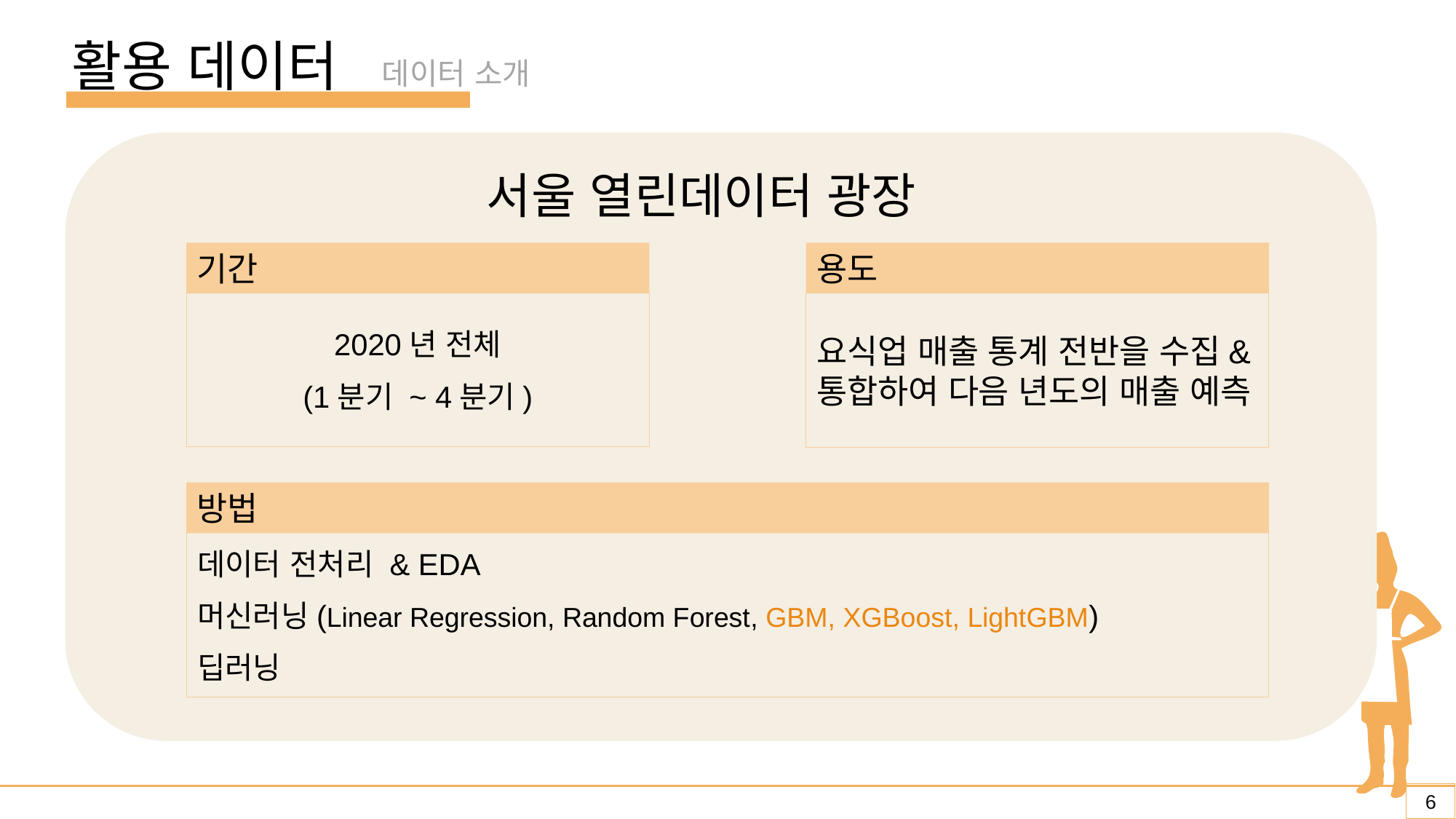

활용 데이터
데이터 소개

서울 열린데이터 광장
기간
용도
2020년 전체
(1분기 ~ 4분기)
요식업 매출 통계 전반을 수집&통합하여 다음 년도의 매출 예측
방법
데이터 전처리 & EDA
머신러닝(Linear Regression, Random Forest, GBM, XGBoost, LightGBM)
딥러닝
6